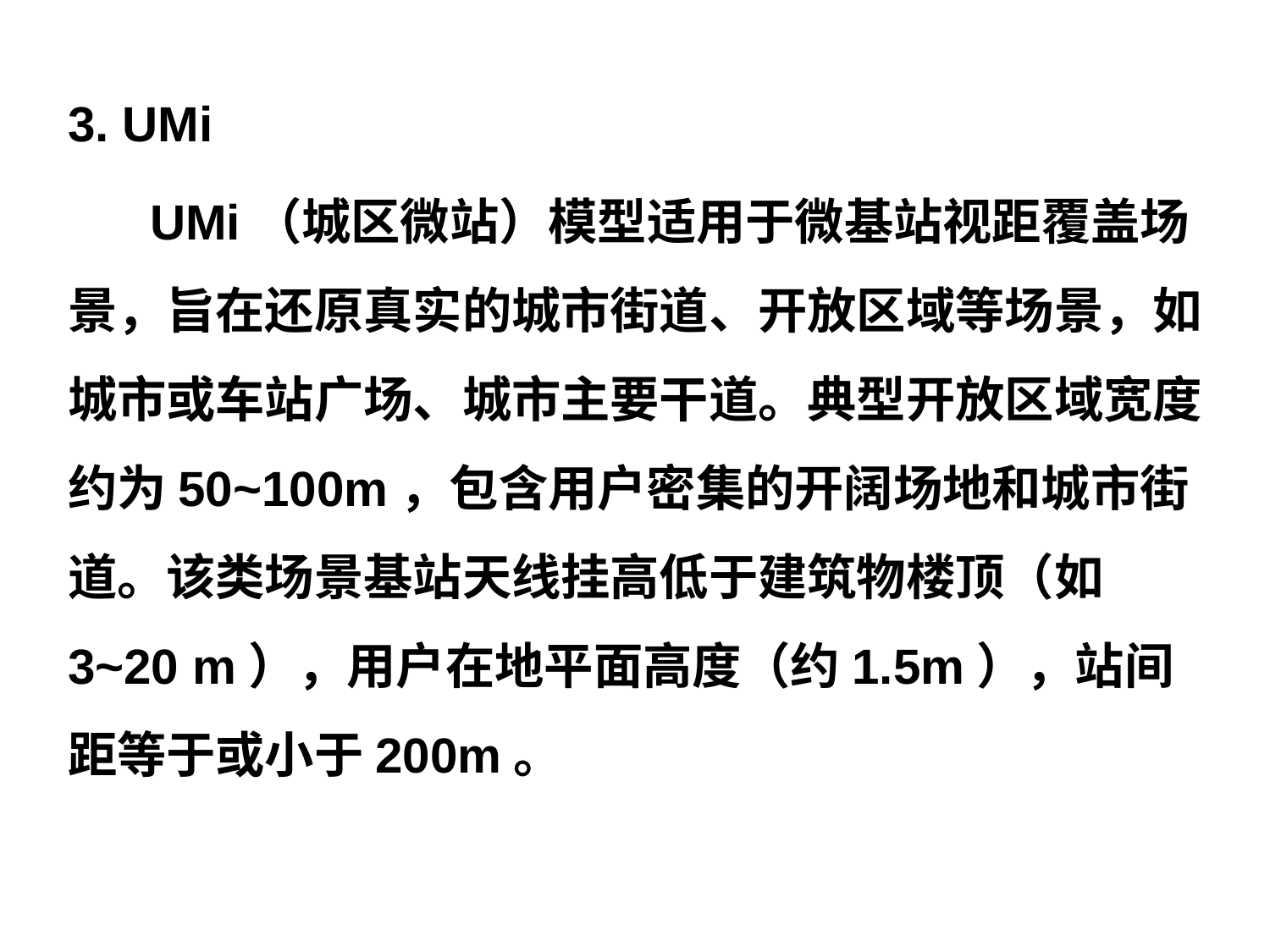

3. UMi
      UMi（城区微站）模型适用于微基站视距覆盖场景，旨在还原真实的城市街道、开放区域等场景，如城市或车站广场、城市主要干道。典型开放区域宽度约为50~100m，包含用户密集的开阔场地和城市街道。该类场景基站天线挂高低于建筑物楼顶（如3~20 m），用户在地平面高度（约1.5m），站间距等于或小于200m。